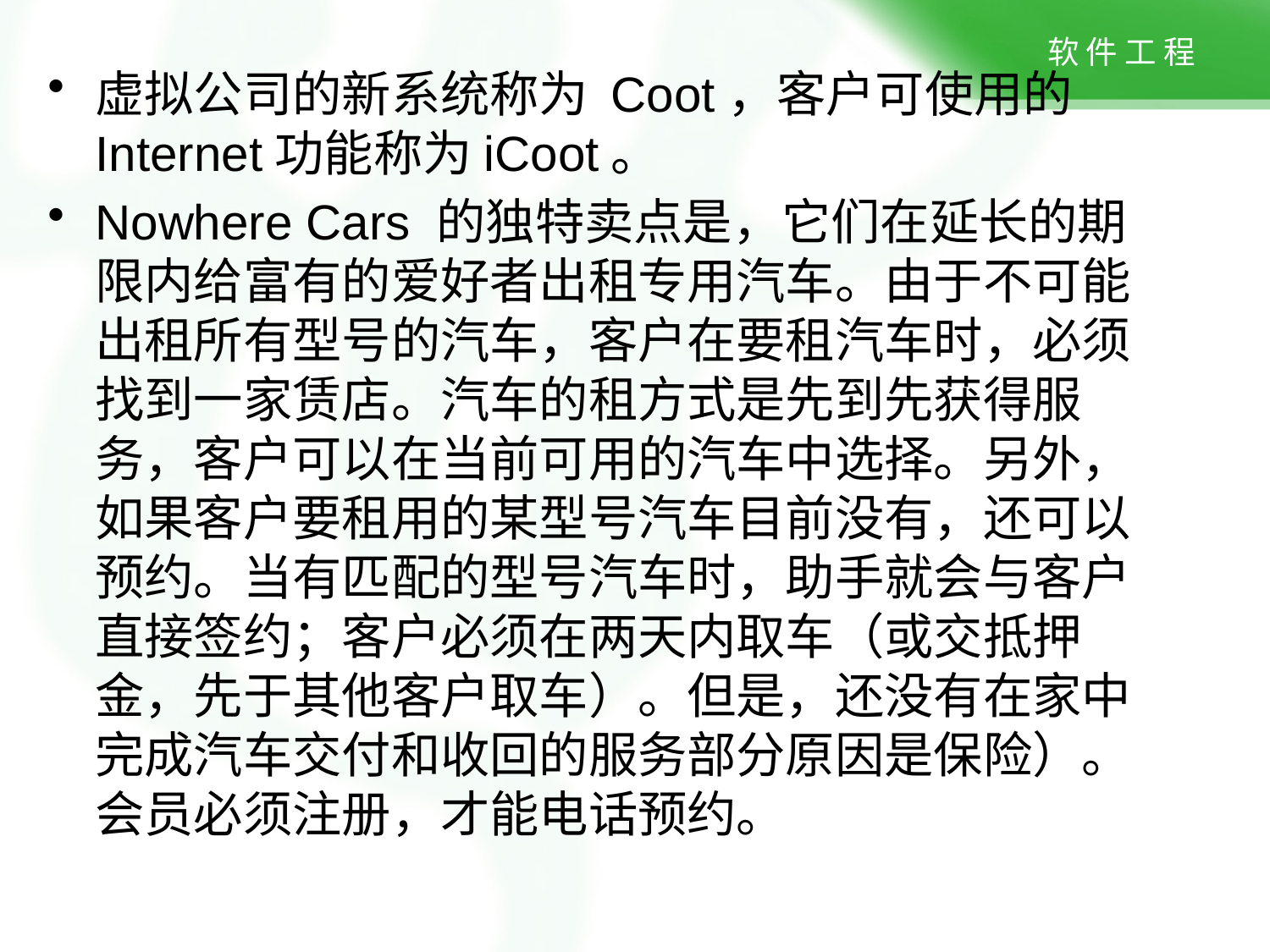

虚拟公司的新系统称为 Coot，客户可使用的Internet功能称为iCoot。
Nowhere Cars 的独特卖点是，它们在延长的期限内给富有的爱好者出租专用汽车。由于不可能出租所有型号的汽车，客户在要租汽车时，必须找到一家赁店。汽车的租方式是先到先获得服务，客户可以在当前可用的汽车中选择。另外，如果客户要租用的某型号汽车目前没有，还可以预约。当有匹配的型号汽车时，助手就会与客户直接签约；客户必须在两天内取车（或交抵押金，先于其他客户取车）。但是，还没有在家中完成汽车交付和收回的服务部分原因是保险）。会员必须注册，才能电话预约。